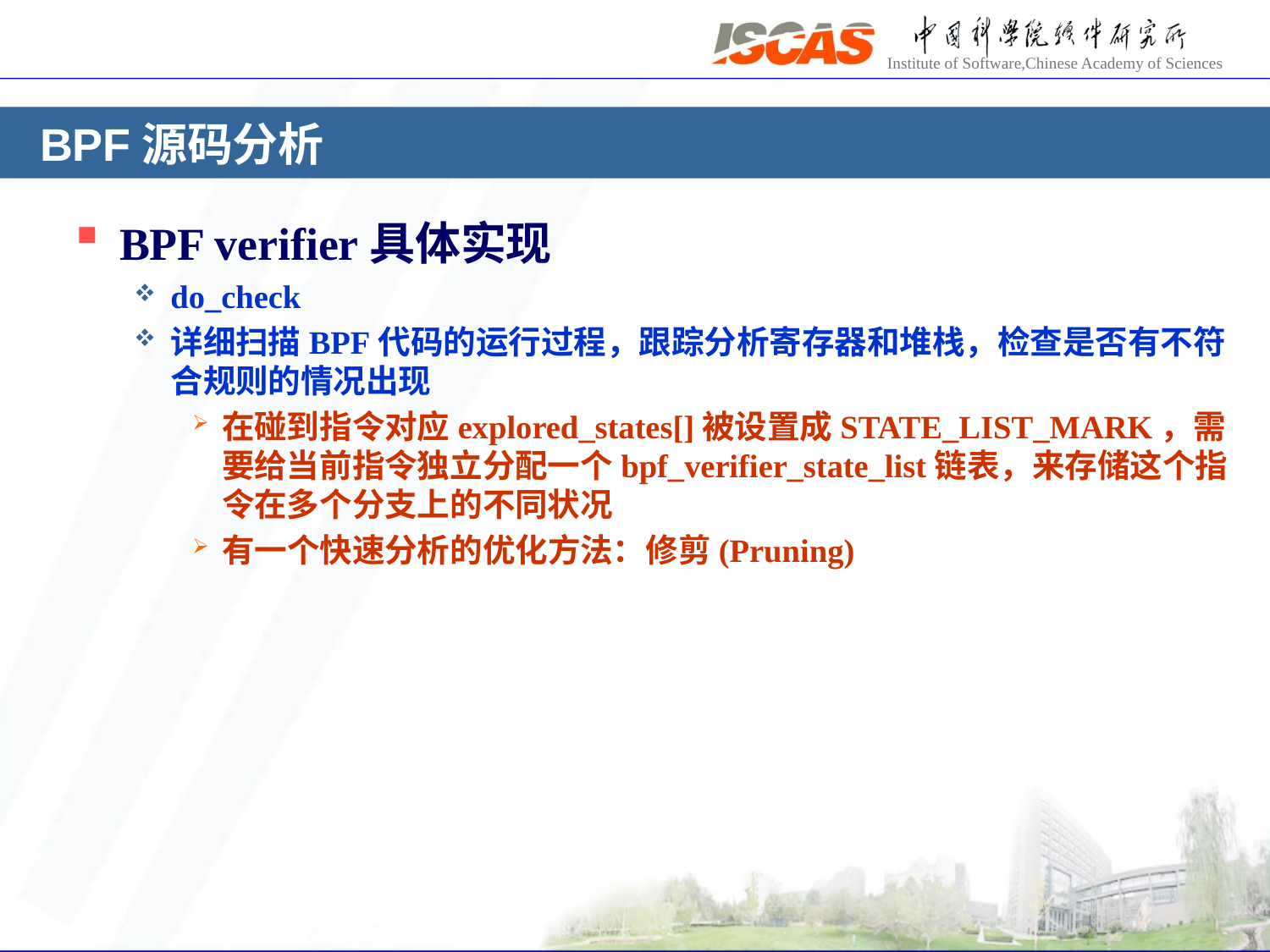

# BPF源码分析
BPF verifier具体实现
do_check
详细扫描BPF代码的运行过程，跟踪分析寄存器和堆栈，检查是否有不符合规则的情况出现
在碰到指令对应explored_states[]被设置成STATE_LIST_MARK，需要给当前指令独立分配一个bpf_verifier_state_list链表，来存储这个指令在多个分支上的不同状况
有一个快速分析的优化方法：修剪(Pruning)